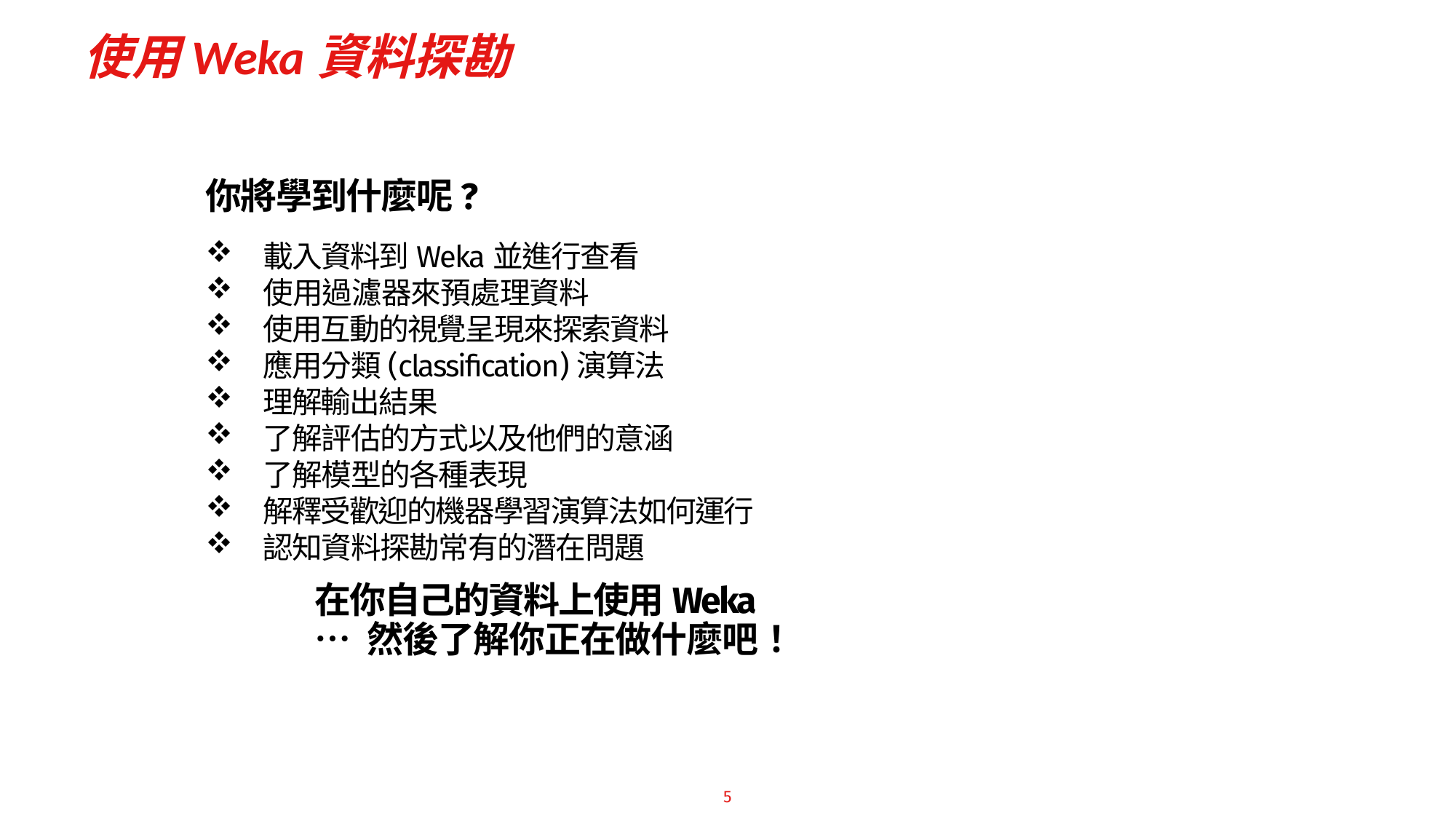

# 使用Weka資料探勘
你將學到什麼呢?
載入資料到Weka並進行查看
使用過濾器來預處理資料
使用互動的視覺呈現來探索資料
應用分類(classification)演算法
理解輸出結果
了解評估的方式以及他們的意涵
了解模型的各種表現
解釋受歡迎的機器學習演算法如何運行
認知資料探勘常有的潛在問題
在你自己的資料上使用Weka
… 然後了解你正在做什麼吧！
5